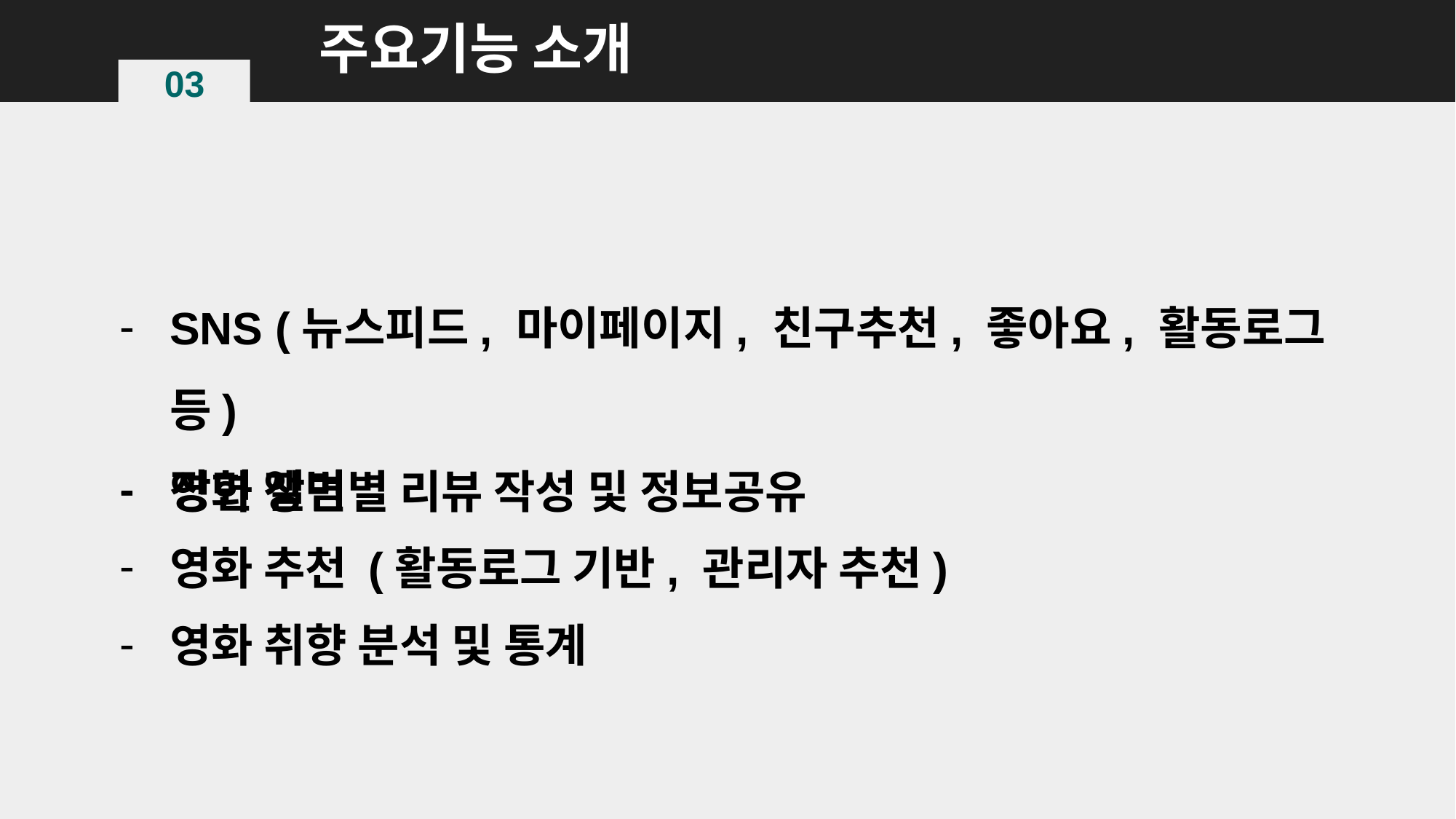

주요기능 소개
03

SNS (뉴스피드, 마이페이지, 친구추천, 좋아요, 활동로그 등)
영화 장면별 리뷰 작성 및 정보공유
장면 앨범
영화 추천 (활동로그 기반, 관리자 추천)
영화 취향 분석 및 통계